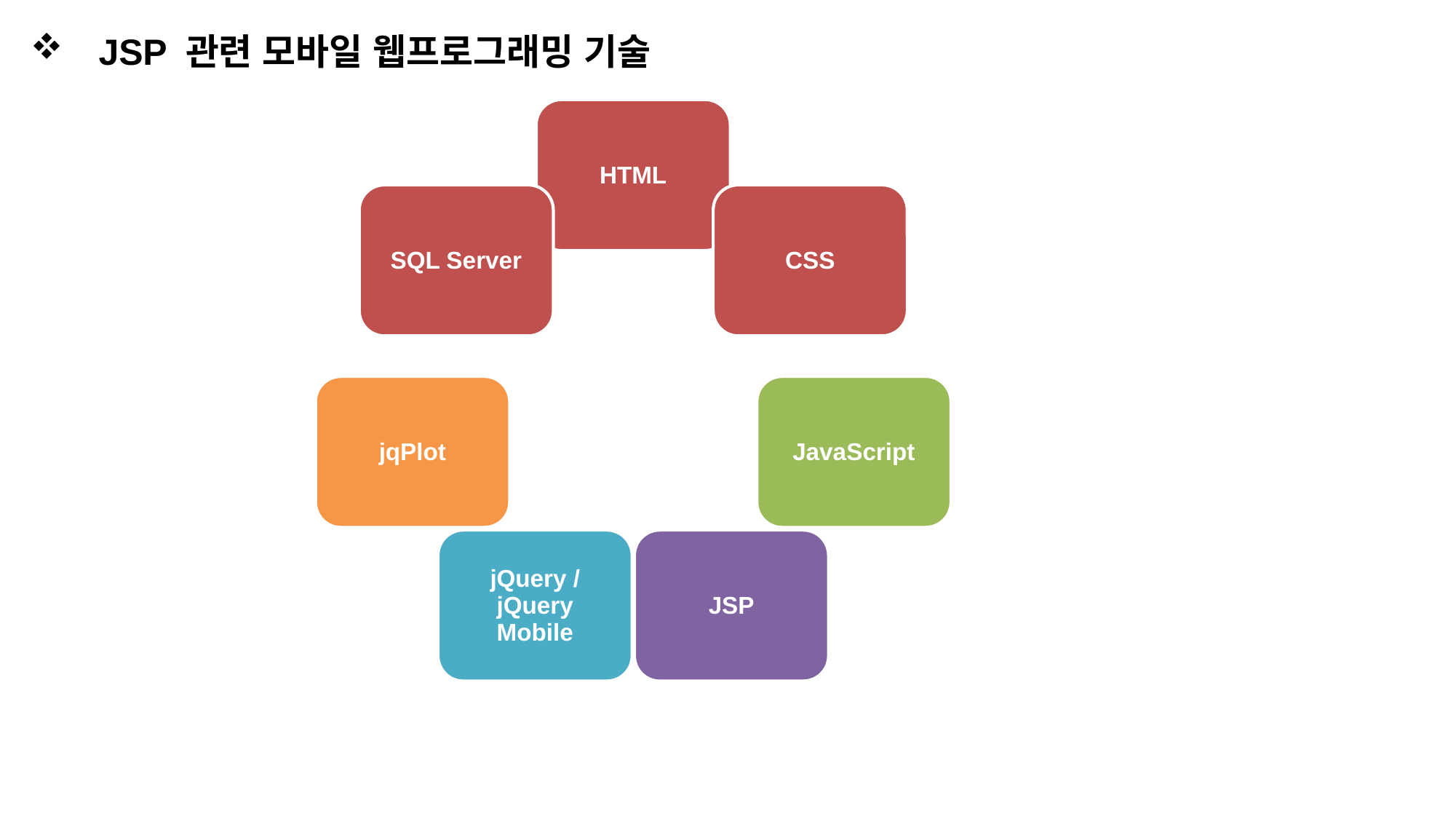

# JSP 관련 모바일 웹프로그래밍 기술
HTML
CSS
JavaScript
JSP
jQuery / jQuery Mobile
jqPlot
SQL Server